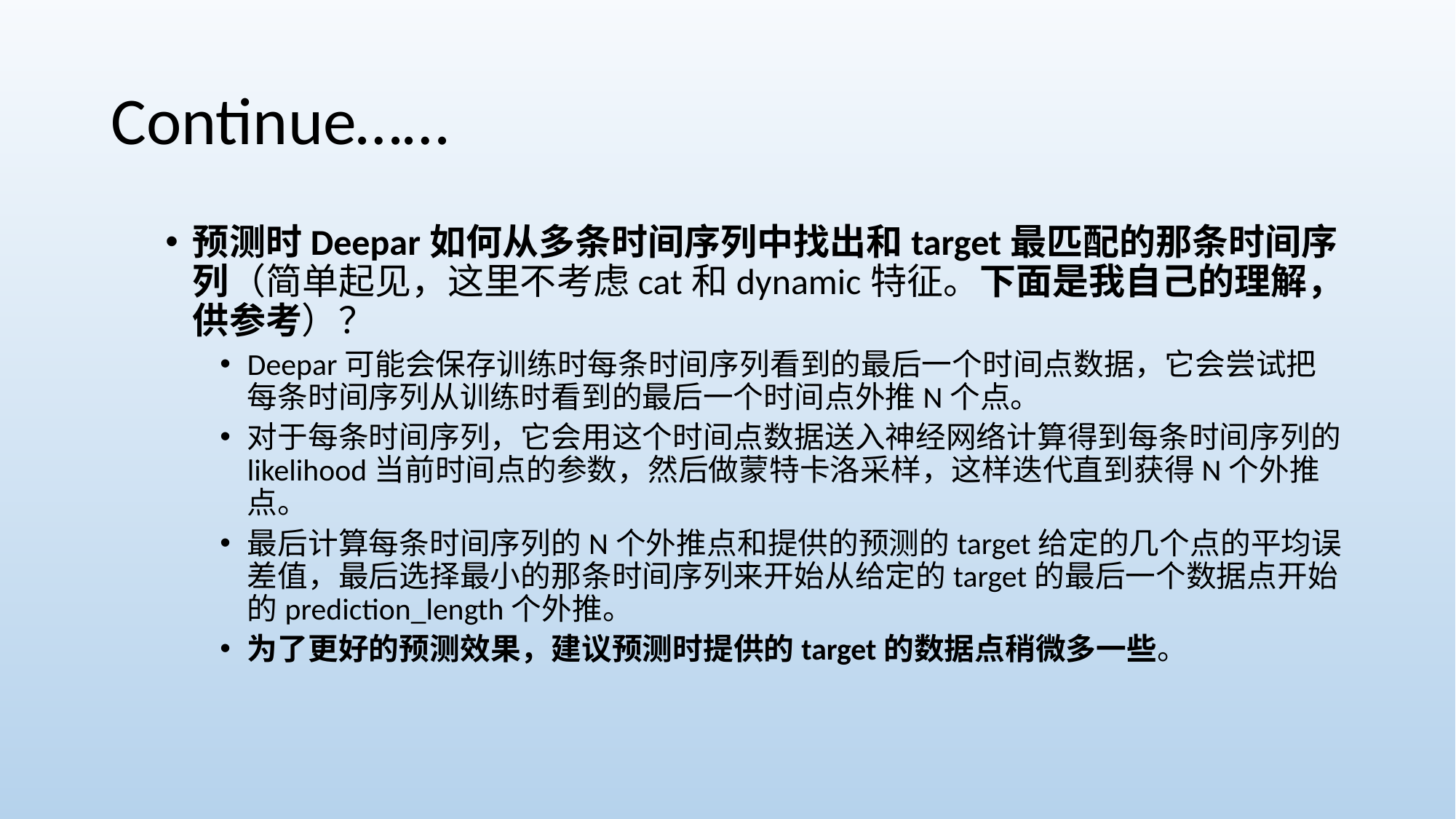

# Continue……
预测时Deepar如何从多条时间序列中找出和target最匹配的那条时间序列（简单起见，这里不考虑cat和dynamic特征。下面是我自己的理解，供参考）？
Deepar可能会保存训练时每条时间序列看到的最后一个时间点数据，它会尝试把每条时间序列从训练时看到的最后一个时间点外推N个点。
对于每条时间序列，它会用这个时间点数据送入神经网络计算得到每条时间序列的likelihood当前时间点的参数，然后做蒙特卡洛采样，这样迭代直到获得N个外推点。
最后计算每条时间序列的N个外推点和提供的预测的target给定的几个点的平均误差值，最后选择最小的那条时间序列来开始从给定的target的最后一个数据点开始的prediction_length个外推。
为了更好的预测效果，建议预测时提供的target的数据点稍微多一些。